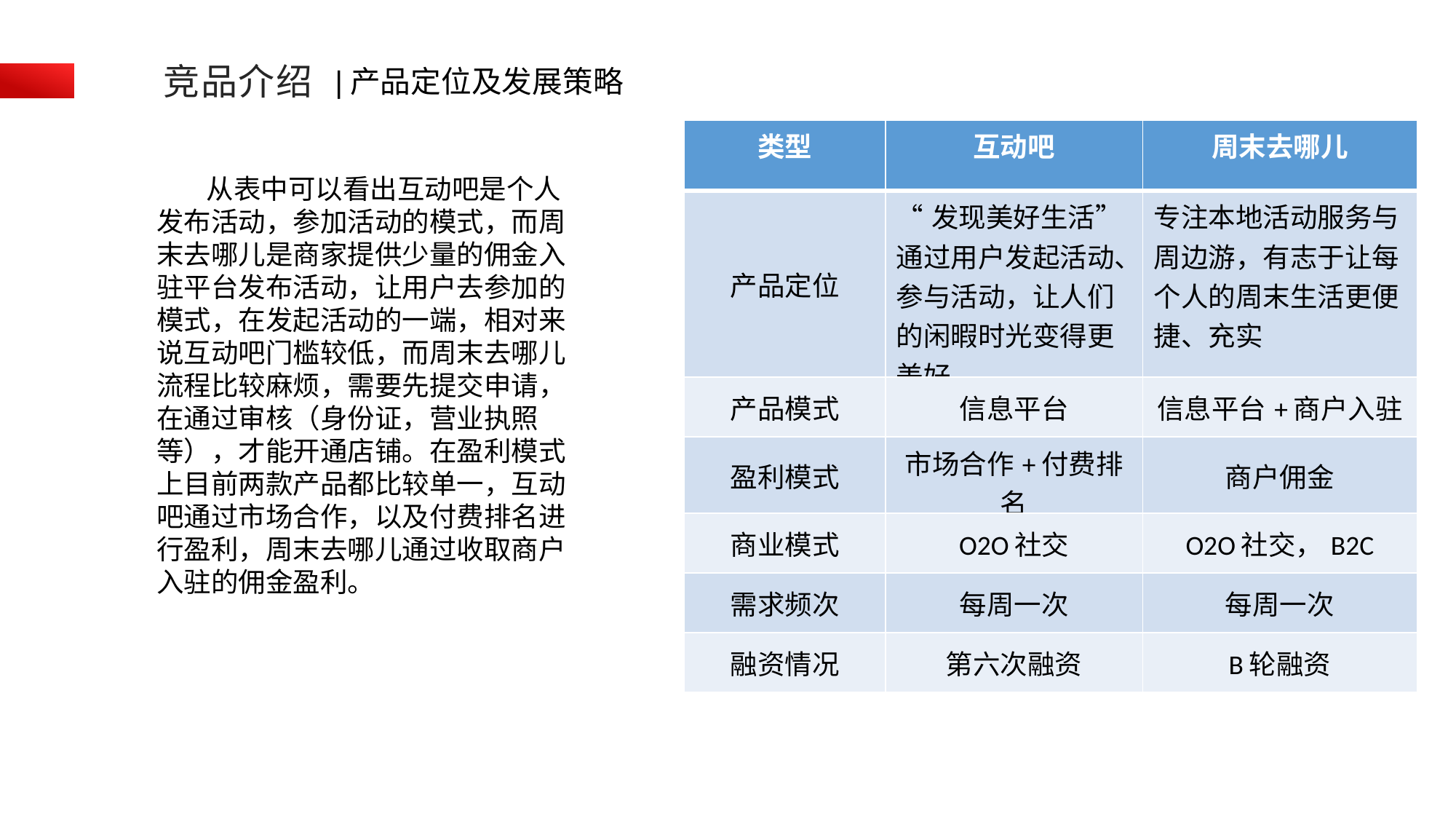

竞品介绍
|产品定位及发展策略

| 类型 | 互动吧 | 周末去哪儿 |
| --- | --- | --- |
| 产品定位 | “发现美好生活”通过用户发起活动、参与活动，让人们的闲暇时光变得更美好。 | 专注本地活动服务与周边游，有志于让每个人的周末生活更便捷、充实 |
| 产品模式 | 信息平台 | 信息平台+商户入驻 |
| 盈利模式 | 市场合作+付费排名 | 商户佣金 |
| 商业模式 | O2O社交 | O2O社交，B2C |
| 需求频次 | 每周一次 | 每周一次 |
| 融资情况 | 第六次融资 | B轮融资 |
       从表中可以看出互动吧是个人发布活动，参加活动的模式，而周末去哪儿是商家提供少量的佣金入驻平台发布活动，让用户去参加的模式，在发起活动的一端，相对来说互动吧门槛较低，而周末去哪儿流程比较麻烦，需要先提交申请，在通过审核（身份证，营业执照等），才能开通店铺。在盈利模式上目前两款产品都比较单一，互动吧通过市场合作，以及付费排名进行盈利，周末去哪儿通过收取商户入驻的佣金盈利。